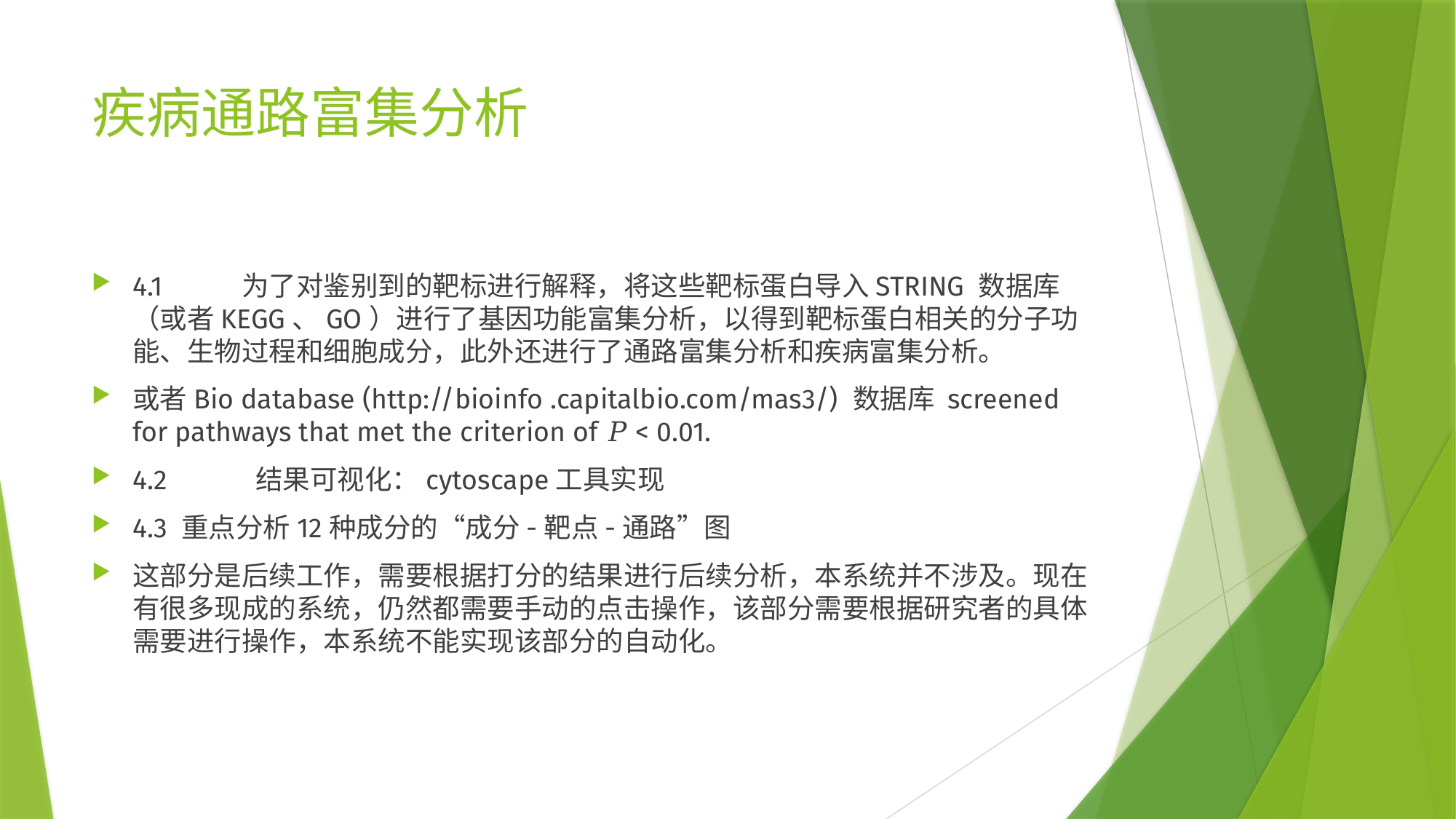

# 疾病通路富集分析
4.1	为了对鉴别到的靶标进行解释，将这些靶标蛋白导入STRING 数据库（或者KEGG、GO）进行了基因功能富集分析，以得到靶标蛋白相关的分子功能、生物过程和细胞成分，此外还进行了通路富集分析和疾病富集分析。
或者Bio database (http://bioinfo .capitalbio.com/mas3/) 数据库 screened for pathways that met the criterion of 𝑃 < 0.01.
4.2	 结果可视化：cytoscape工具实现
4.3 重点分析12种成分的“成分-靶点-通路”图
这部分是后续工作，需要根据打分的结果进行后续分析，本系统并不涉及。现在有很多现成的系统，仍然都需要手动的点击操作，该部分需要根据研究者的具体需要进行操作，本系统不能实现该部分的自动化。